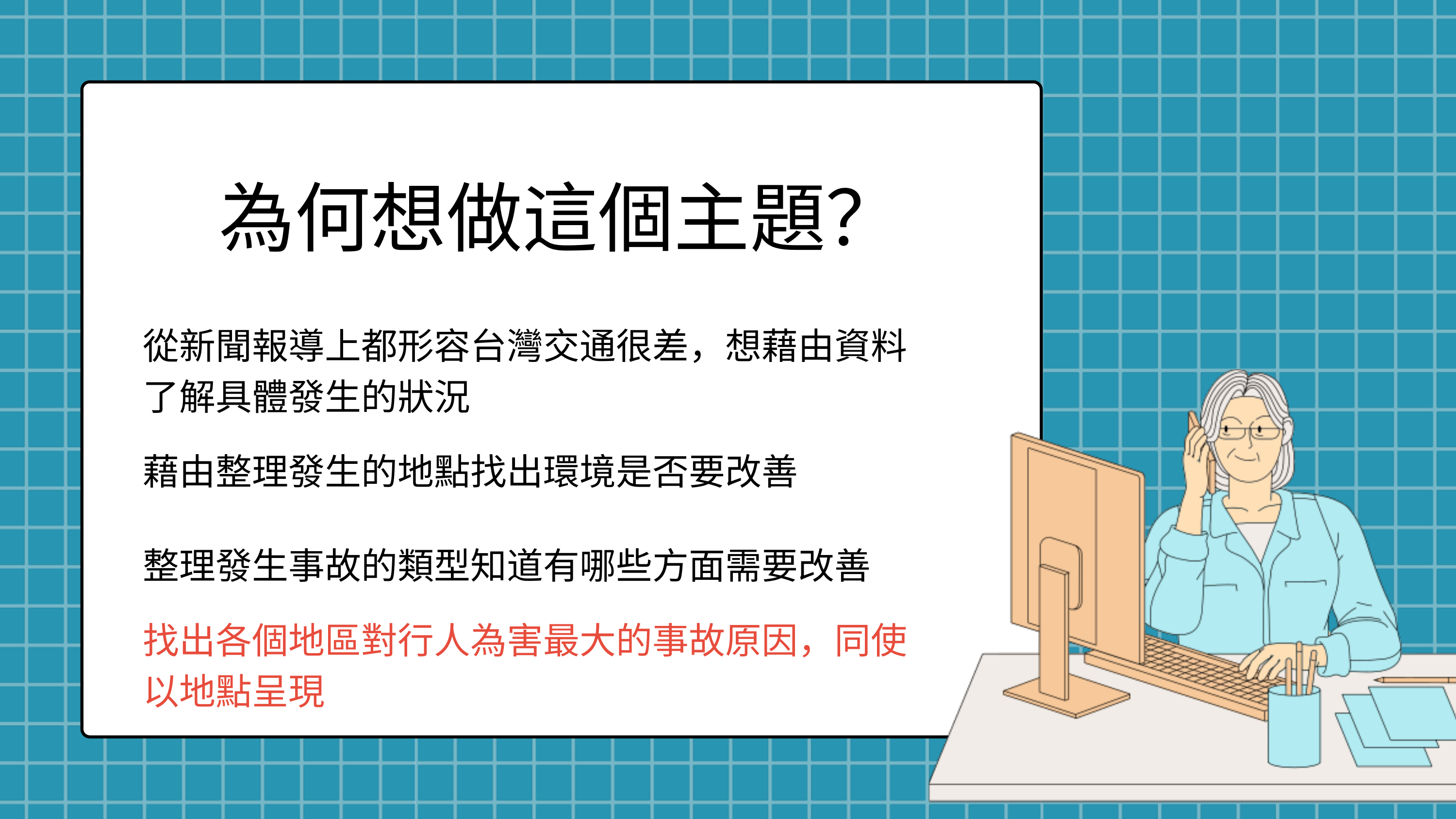

為何想做這個主題？
從新聞報導上都形容台灣交通很差，想藉由資料了解具體發生的狀況

藉由整理發生的地點找出環境是否要改善
整理發生事故的類型知道有哪些方面需要改善
找出各個地區對行人為害最大的事故原因，同使以地點呈現